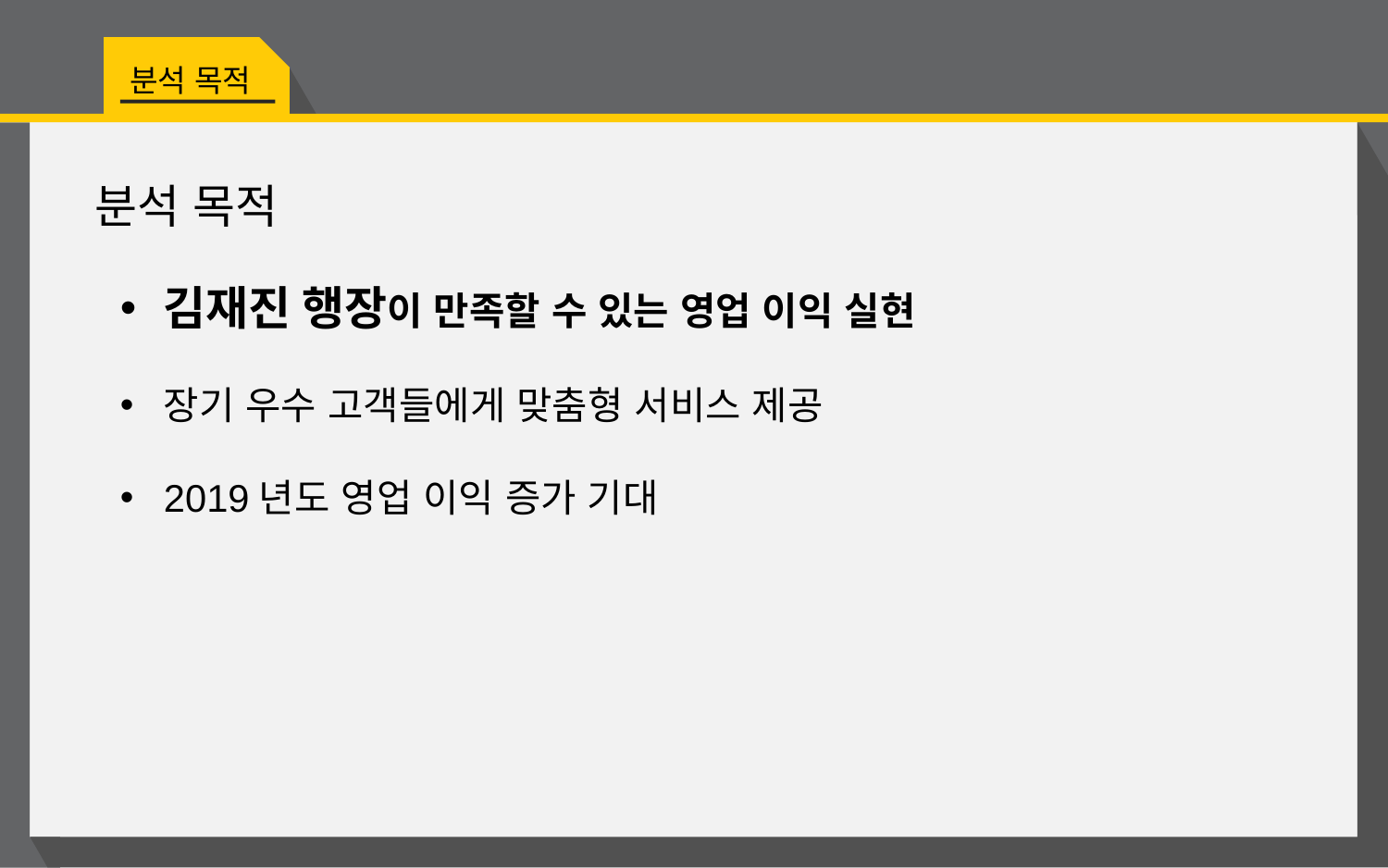

분석 목적
분석 목적
김재진 행장이 만족할 수 있는 영업 이익 실현

장기 우수 고객들에게 맞춤형 서비스 제공

2019년도 영업 이익 증가 기대